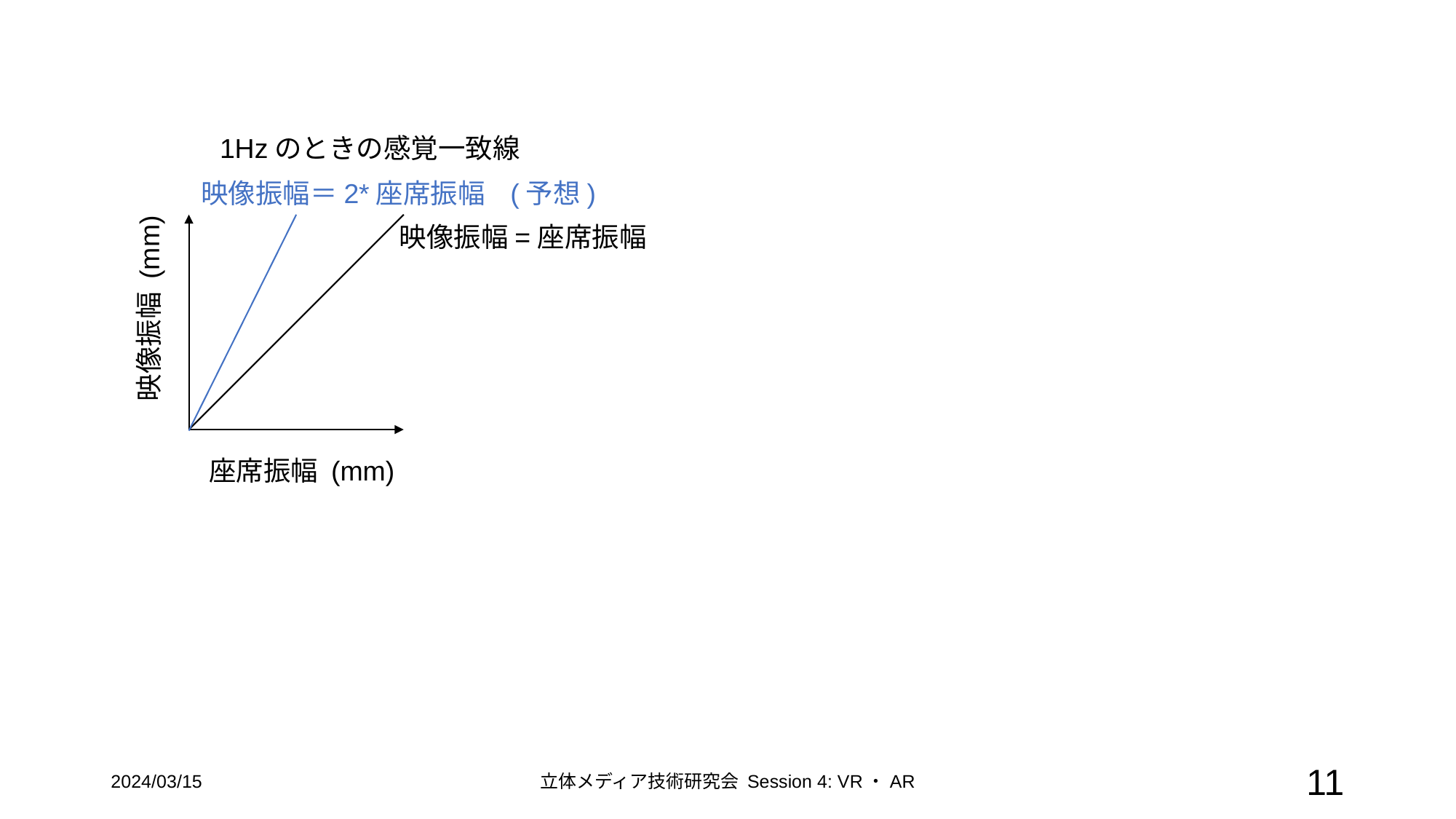

1Hzのときの感覚一致線
映像振幅＝2*座席振幅   (予想)
映像振幅=座席振幅
映像振幅 (mm)
座席振幅 (mm)
2024/03/15
立体メディア技術研究会 Session 4: VR・AR
11